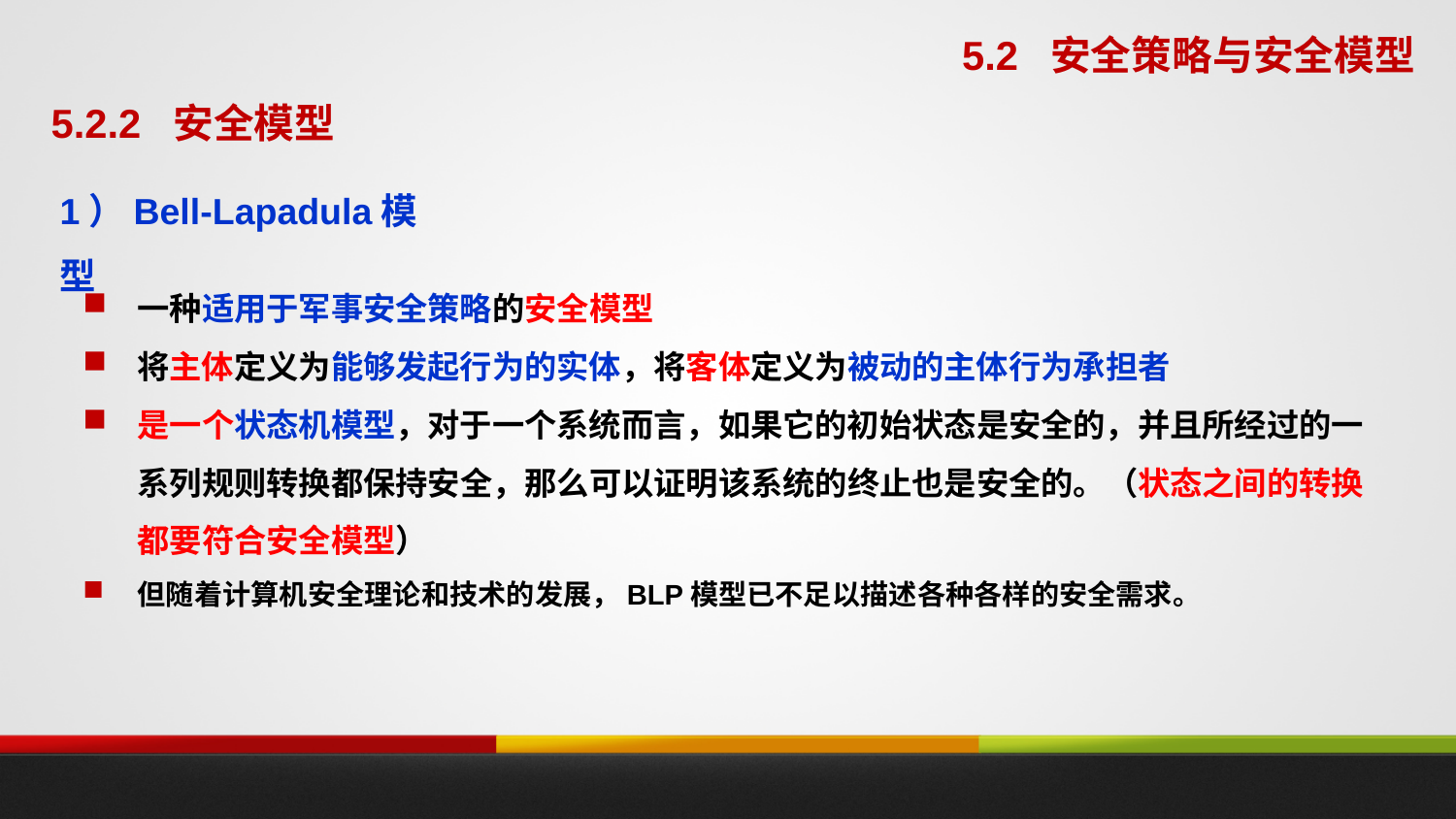

5.2  安全策略与安全模型
5.2.2  安全模型
1）Bell-Lapadula模型
一种适用于军事安全策略的安全模型
将主体定义为能够发起行为的实体，将客体定义为被动的主体行为承担者
是一个状态机模型，对于一个系统而言，如果它的初始状态是安全的，并且所经过的一系列规则转换都保持安全，那么可以证明该系统的终止也是安全的。（状态之间的转换都要符合安全模型）
但随着计算机安全理论和技术的发展，BLP模型已不足以描述各种各样的安全需求。